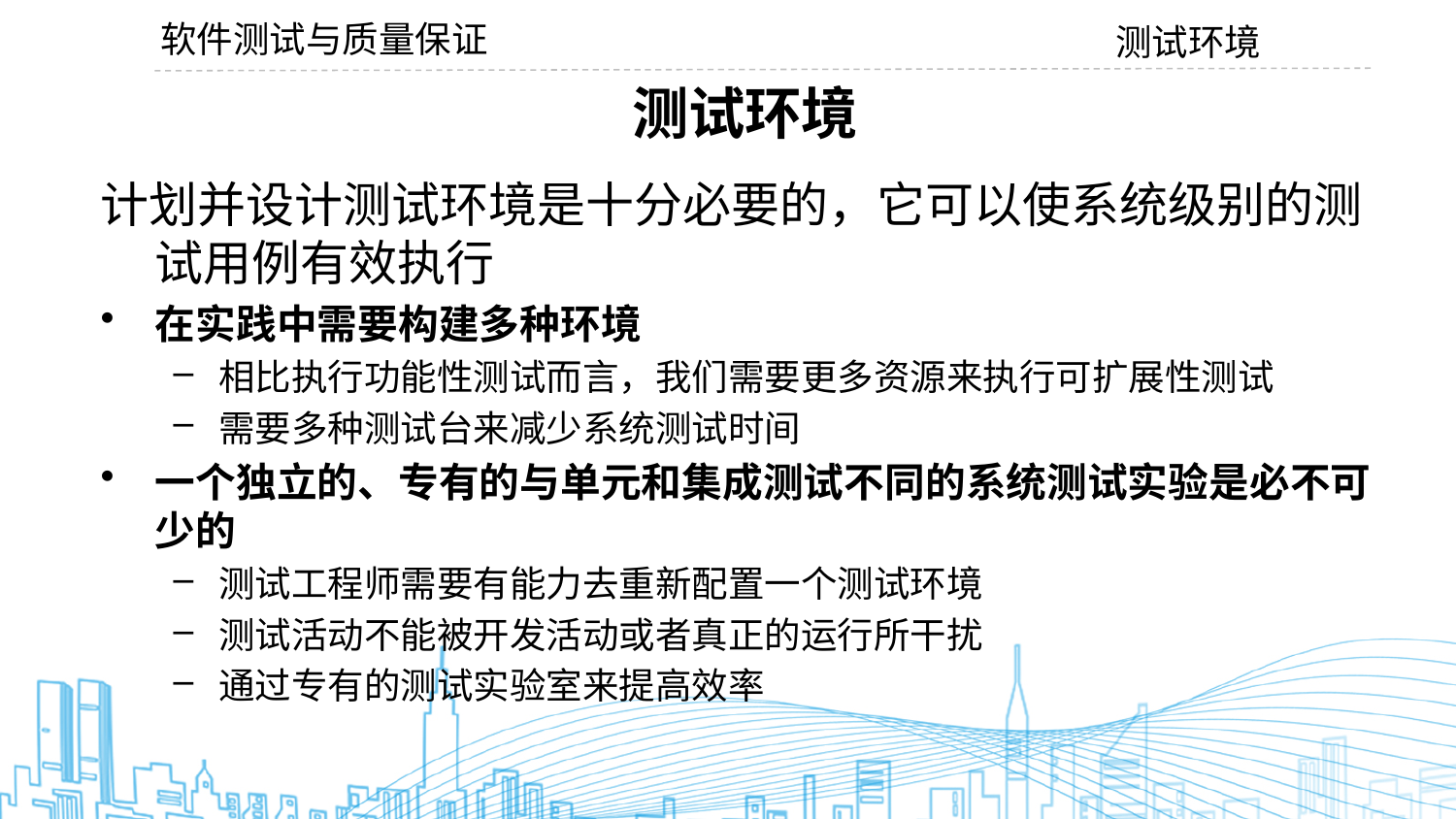

软件测试与质量保证
测试环境
测试环境
计划并设计测试环境是十分必要的，它可以使系统级别的测试用例有效执行
在实践中需要构建多种环境
相比执行功能性测试而言，我们需要更多资源来执行可扩展性测试
需要多种测试台来减少系统测试时间
一个独立的、专有的与单元和集成测试不同的系统测试实验是必不可少的
测试工程师需要有能力去重新配置一个测试环境
测试活动不能被开发活动或者真正的运行所干扰
通过专有的测试实验室来提高效率